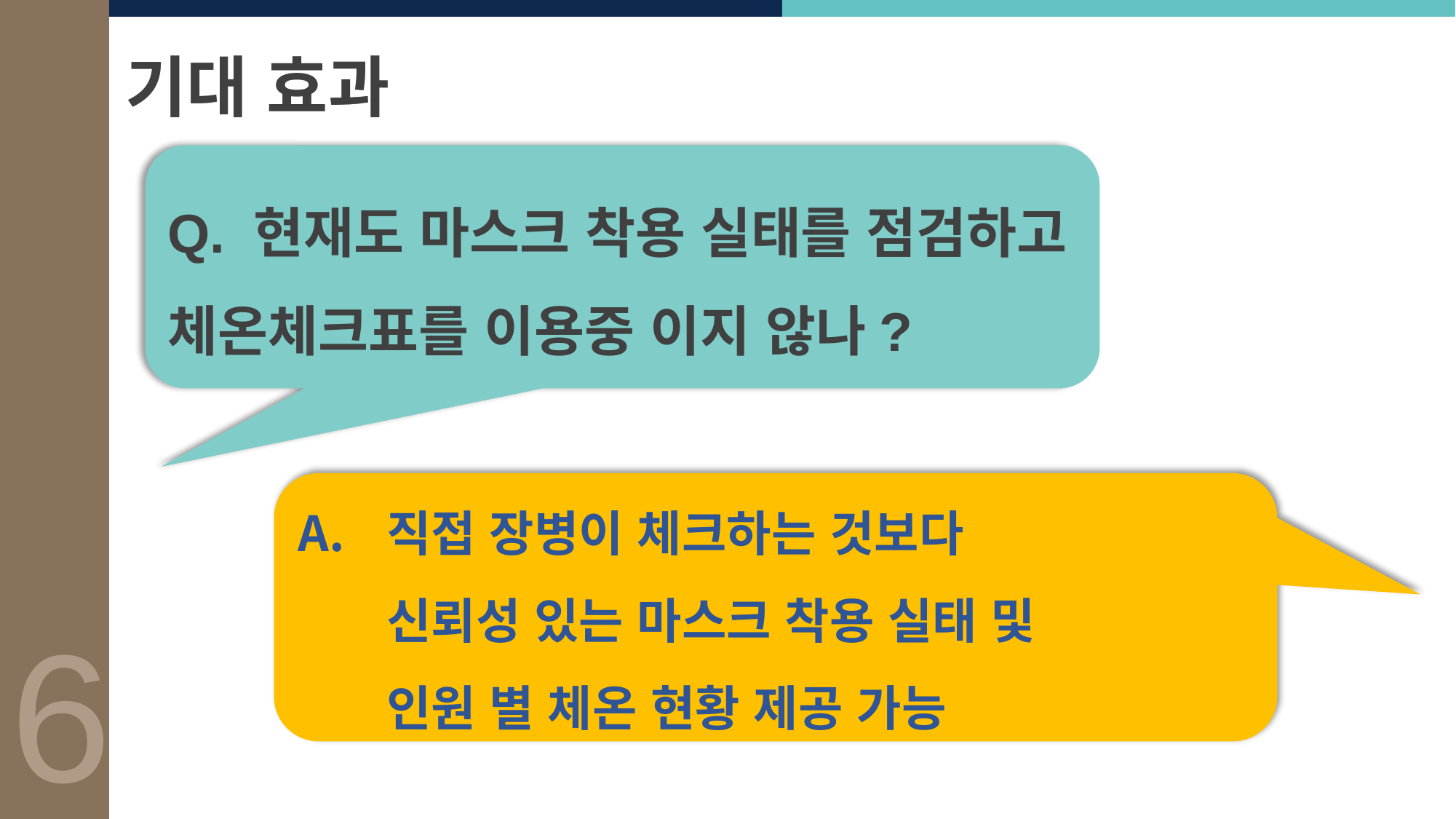

기대 효과

6
Q. 현재도 마스크 착용 실태를 점검하고 체온체크표를 이용중 이지 않나?
직접 장병이 체크하는 것보다
신뢰성 있는 마스크 착용 실태 및
인원 별 체온 현황 제공 가능